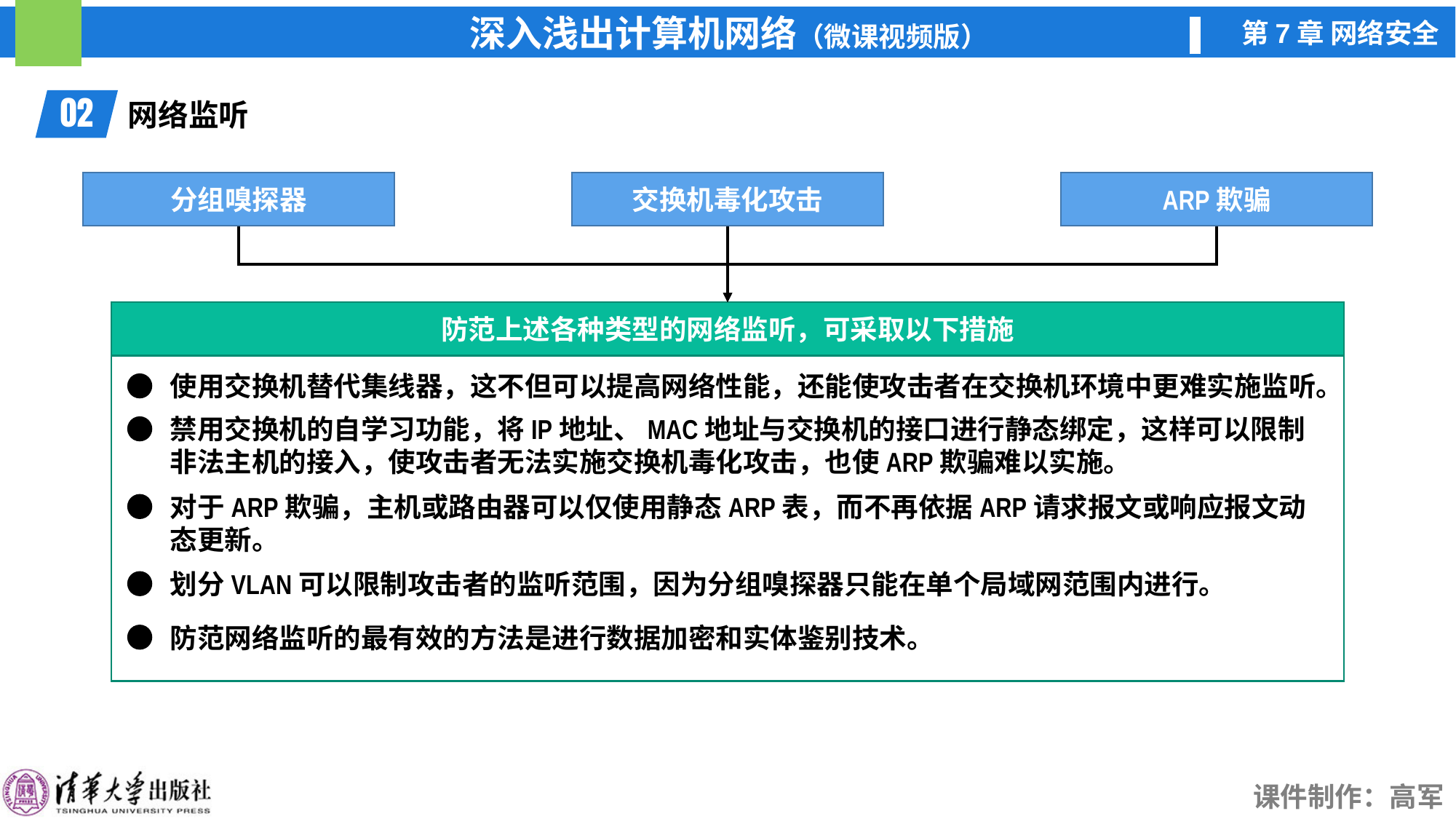

02
网络监听
分组嗅探器
交换机毒化攻击
ARP欺骗
ARP欺骗
防范上述各种类型的网络监听，可采取以下措施

使用交换机替代集线器，这不但可以提高网络性能，还能使攻击者在交换机环境中更难实施监听。

禁用交换机的自学习功能，将IP地址、MAC地址与交换机的接口进行静态绑定，这样可以限制非法主机的接入，使攻击者无法实施交换机毒化攻击，也使ARP欺骗难以实施。

对于ARP欺骗，主机或路由器可以仅使用静态ARP表，而不再依据ARP请求报文或响应报文动态更新。

划分VLAN可以限制攻击者的监听范围，因为分组嗅探器只能在单个局域网范围内进行。

防范网络监听的最有效的方法是进行数据加密和实体鉴别技术。